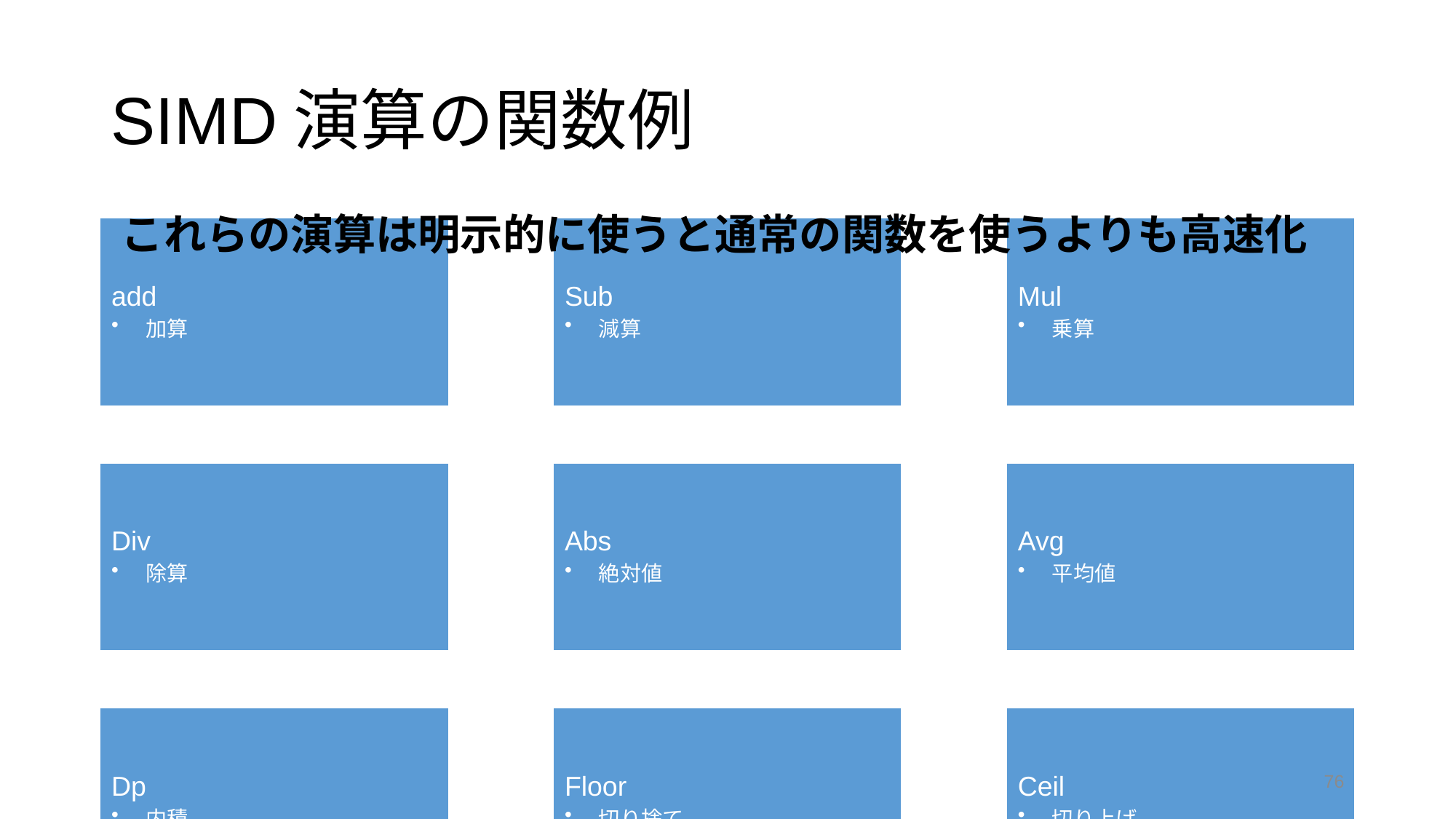

# SIMD演算の関数例
これらの演算は明示的に使うと通常の関数を使うよりも高速化
add
Mul
Dp
Ceil
Sub
Div
Abs
Avg
Floor
加算
減算
乗算
除算
絶対値
平均値
76